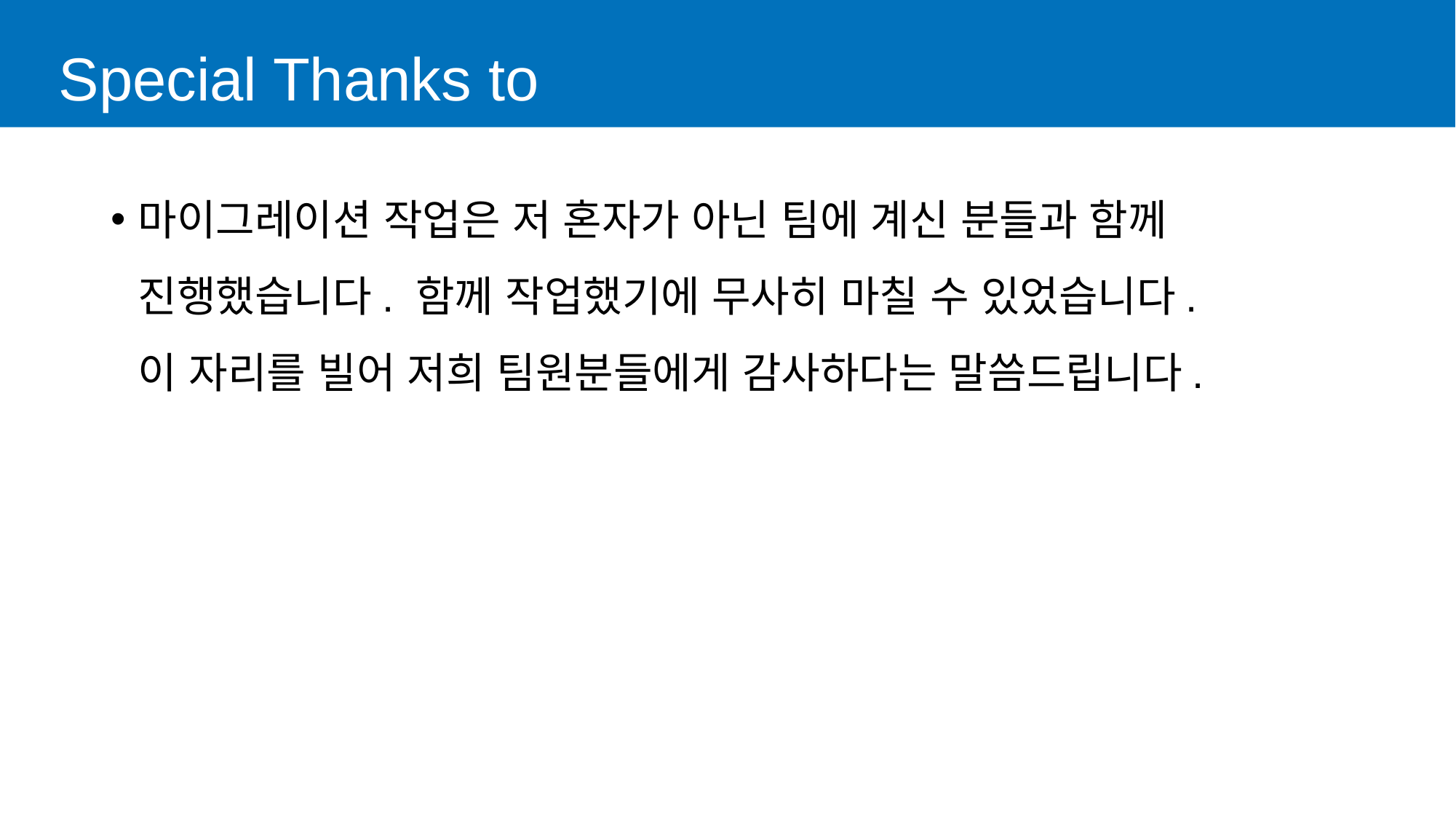

# Special Thanks to
마이그레이션 작업은 저 혼자가 아닌 팀에 계신 분들과 함께
진행했습니다. 함께 작업했기에 무사히 마칠 수 있었습니다.
이 자리를 빌어 저희 팀원분들에게 감사하다는 말씀드립니다.